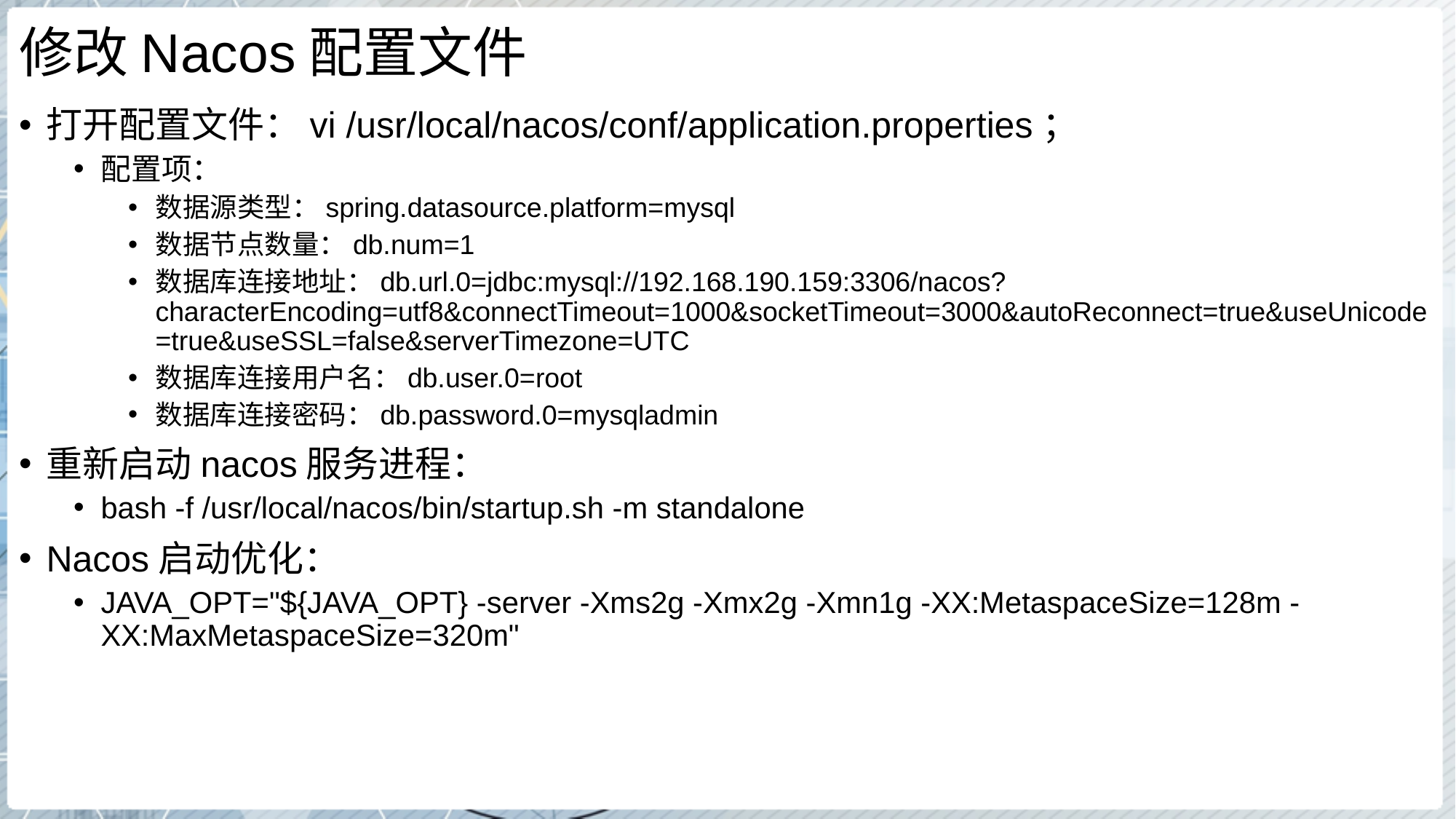

# 修改Nacos配置文件
打开配置文件：vi /usr/local/nacos/conf/application.properties；
配置项：
数据源类型：spring.datasource.platform=mysql
数据节点数量：db.num=1
数据库连接地址：db.url.0=jdbc:mysql://192.168.190.159:3306/nacos?characterEncoding=utf8&connectTimeout=1000&socketTimeout=3000&autoReconnect=true&useUnicode=true&useSSL=false&serverTimezone=UTC
数据库连接用户名：db.user.0=root
数据库连接密码：db.password.0=mysqladmin
重新启动nacos服务进程：
bash -f /usr/local/nacos/bin/startup.sh -m standalone
Nacos启动优化：
JAVA_OPT="${JAVA_OPT} -server -Xms2g -Xmx2g -Xmn1g -XX:MetaspaceSize=128m -XX:MaxMetaspaceSize=320m"